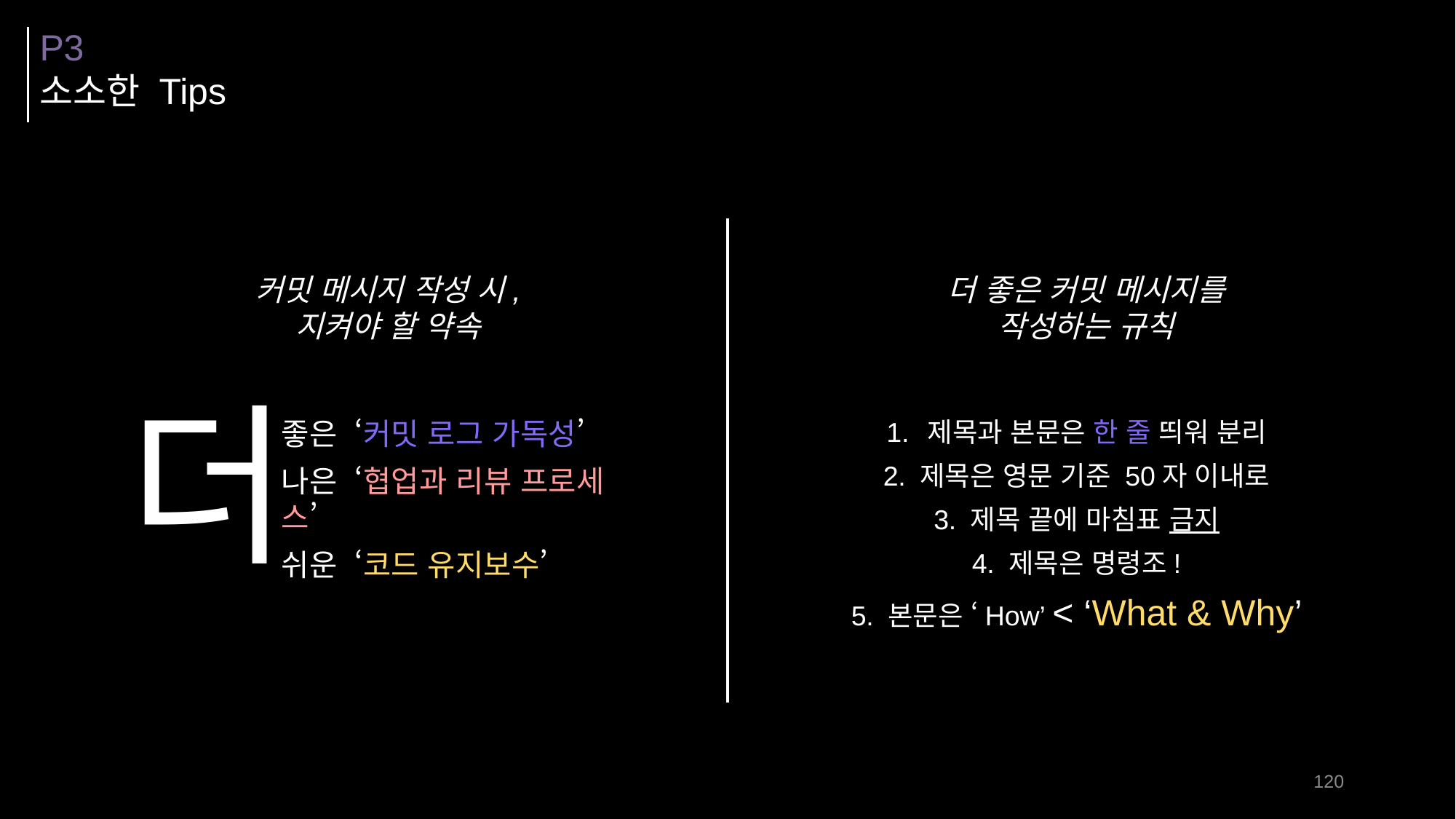

P3
소소한 Tips
커밋 메시지 작성 시,
지켜야 할 약속
더 좋은 커밋 메시지를
작성하는 규칙
더
좋은  ‘커밋 로그 가독성’

나은  ‘협업과 리뷰 프로세스’

쉬운  ‘코드 유지보수’
제목과 본문은 한 줄 띄워 분리

2. 제목은 영문 기준 50자 이내로

3. 제목 끝에 마침표 금지

4. 제목은 명령조!

5. 본문은 ‘How’ < ‘What & Why’
120